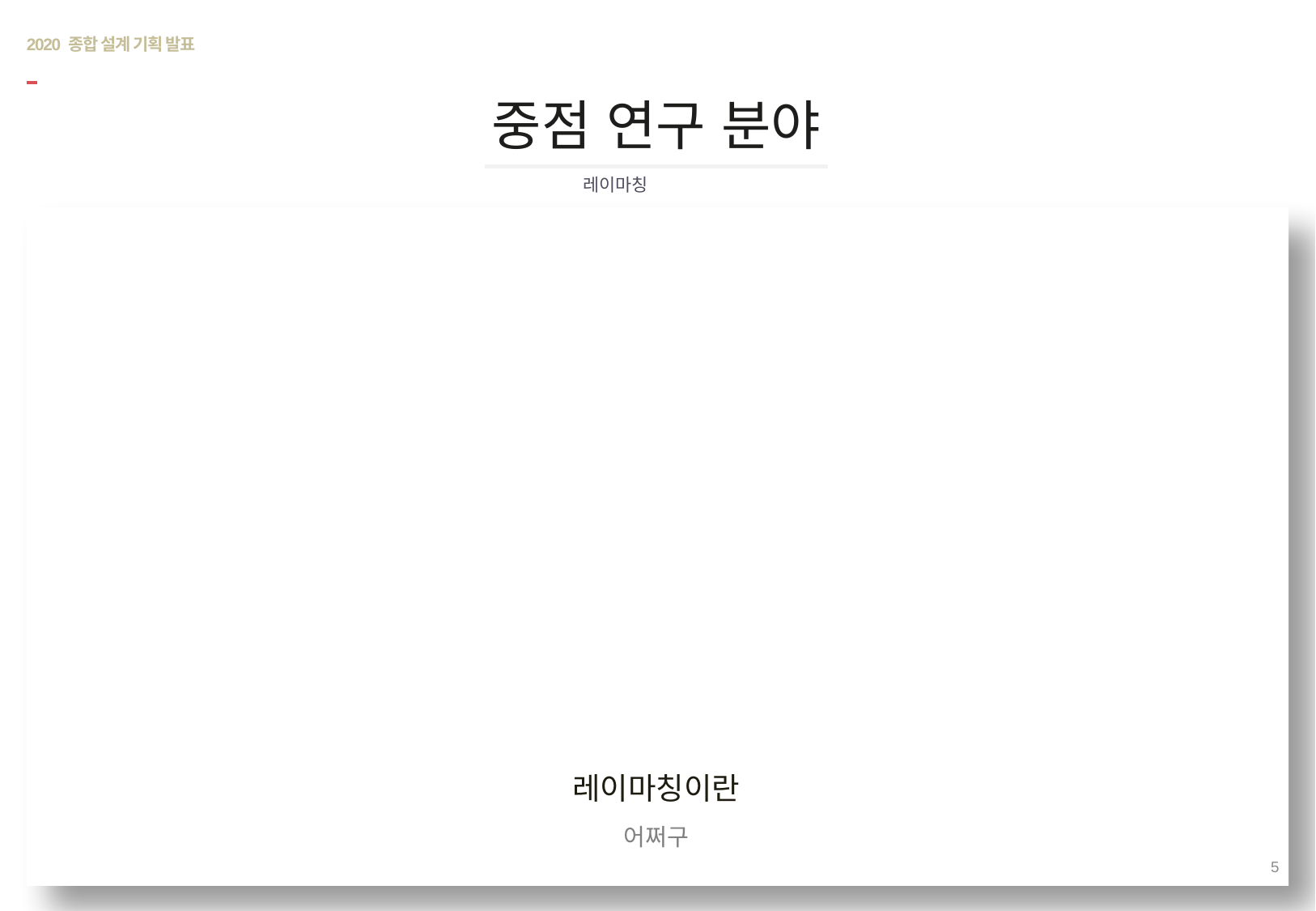

# 2020 종합 설계 기획 발표
중점 연구 분야
레이마칭

레이마칭이란
어쩌구
5